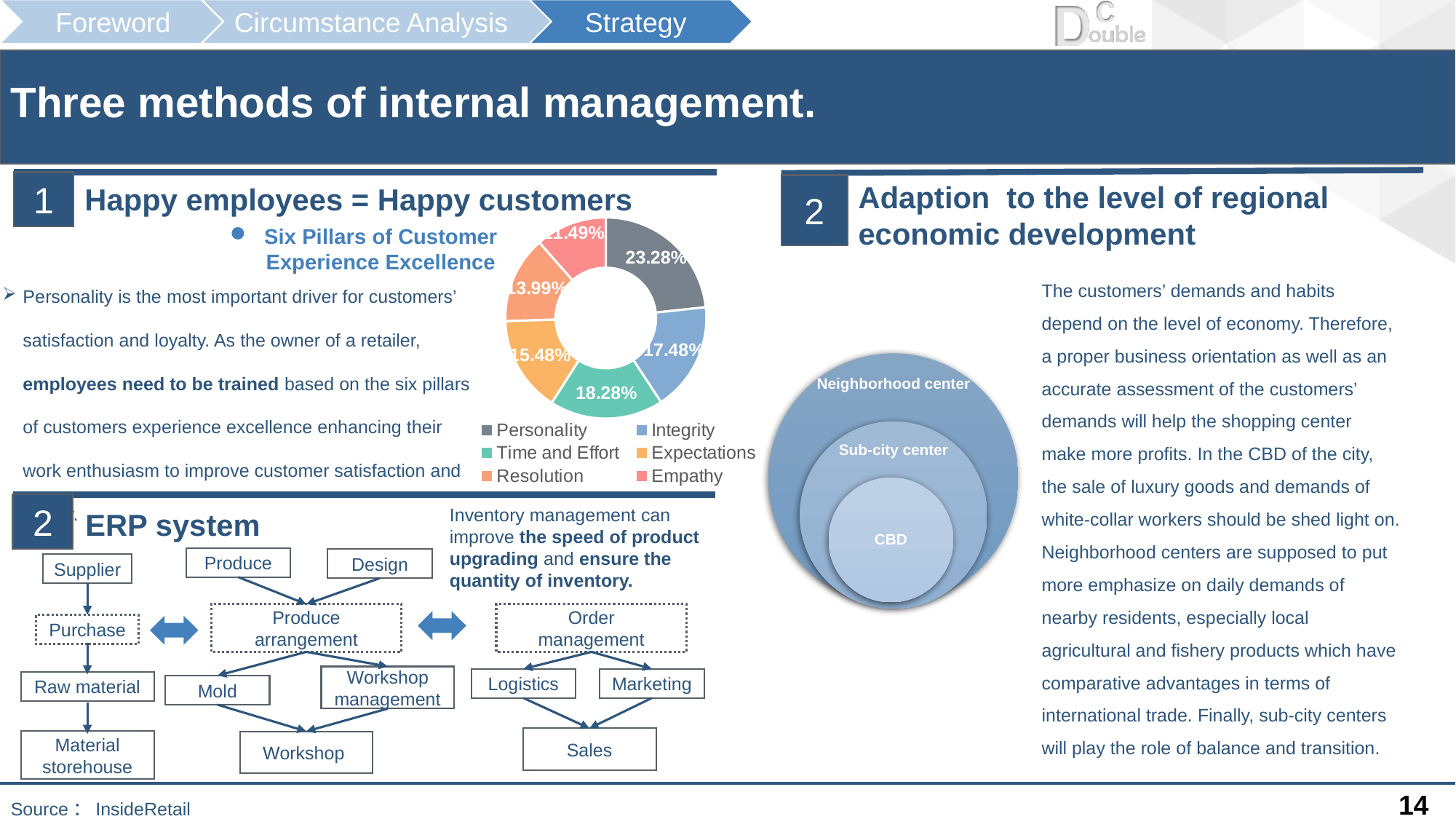

Three methods of internal management.

### Chart

| Category | 列1 |
|---|---|
| Personality | 0.2328 |
| Integrity | 0.1748 |
| Time and Effort | 0.1828 |
| Expectations | 0.1548 |
| Resolution | 0.1399 |
| Empathy | 0.1149 |
1
Adaption  to the level of regional economic development
Happy employees = Happy customers
2
Six Pillars of Customer
      Experience Excellence
Personality is the most important driver for customers’ satisfaction and loyalty. As the owner of a retailer, employees need to be trained based on the six pillars of customers experience excellence enhancing their work enthusiasm to improve customer satisfaction and loyalty.
The customers’ demands and habits depend on the level of economy. Therefore, a proper business orientation as well as an accurate assessment of the customers’ demands will help the shopping center make more profits. In the CBD of the city,  the sale of luxury goods and demands of white-collar workers should be shed light on. Neighborhood centers are supposed to put more emphasize on daily demands of nearby residents, especially local agricultural and fishery products which have comparative advantages in terms of international trade. Finally, sub-city centers will play the role of balance and transition.
Neighborhood center
Sub-city center
CBD
2
Inventory management can improve the speed of product upgrading and ensure the quantity of inventory.
ERP system
Produce
Design
Supplier
Produce arrangement
Order
management

Purchase

Workshop management
Marketing
Logistics
Raw material
Mold
Sales
Material storehouse
Workshop
Source：InsideRetail
14